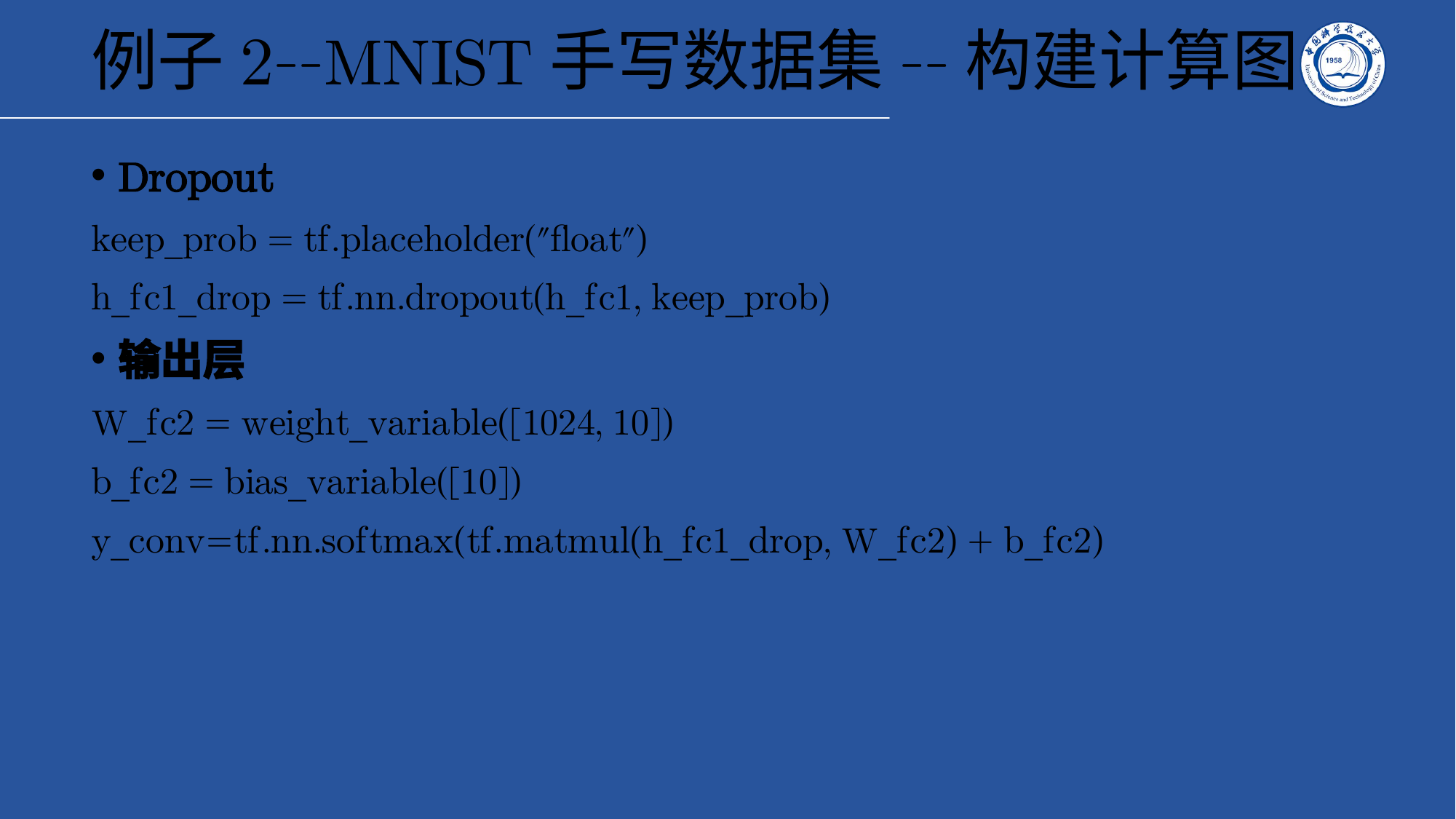

# 例子2--MNIST手写数据集--构建计算图
31
Dropout
keep_prob = tf.placeholder("float")
h_fc1_drop = tf.nn.dropout(h_fc1, keep_prob)
输出层
W_fc2 = weight_variable([1024, 10])
b_fc2 = bias_variable([10])
y_conv=tf.nn.softmax(tf.matmul(h_fc1_drop, W_fc2) + b_fc2)